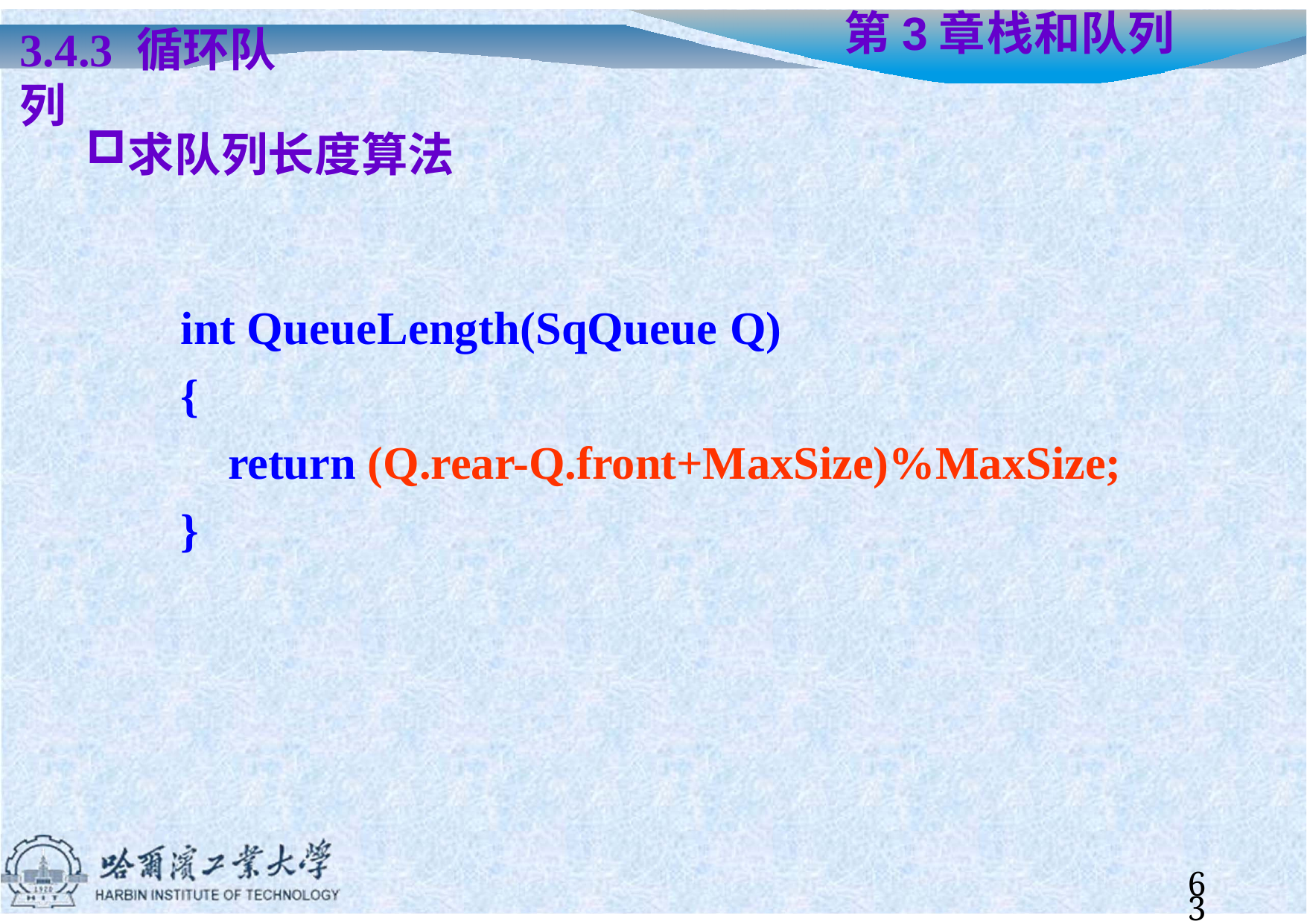

# 第3章	栈和队列

3.4.3 循环队列
求队列长度算法

int QueueLength(SqQueue Q)
{
return (Q.rear-Q.front+MaxSize)%MaxSize;
}

63